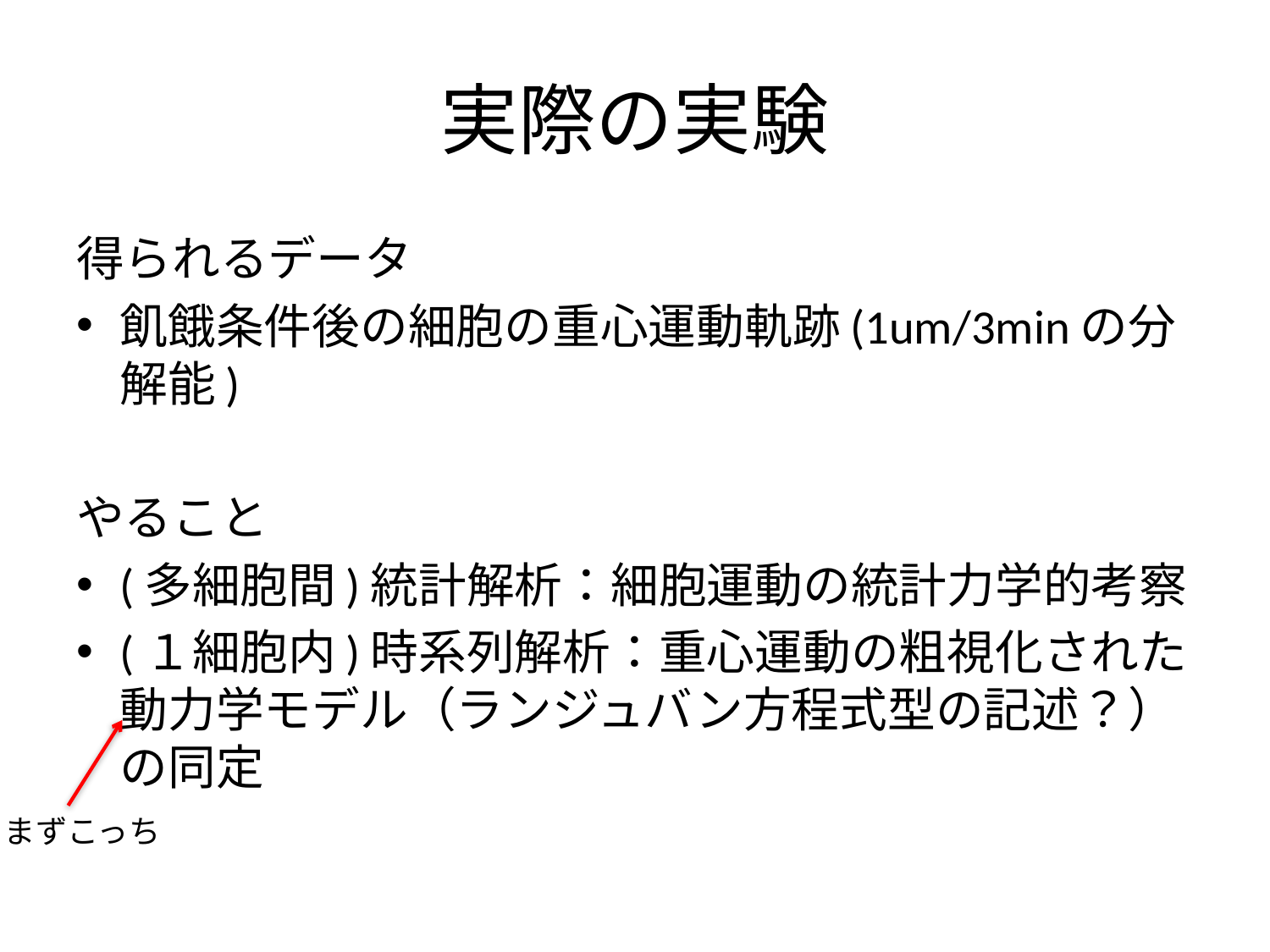

# 実際の実験
得られるデータ
飢餓条件後の細胞の重心運動軌跡(1um/3minの分解能)

やること
(多細胞間)統計解析：細胞運動の統計力学的考察
(１細胞内)時系列解析：重心運動の粗視化された動力学モデル（ランジュバン方程式型の記述？）の同定
まずこっち